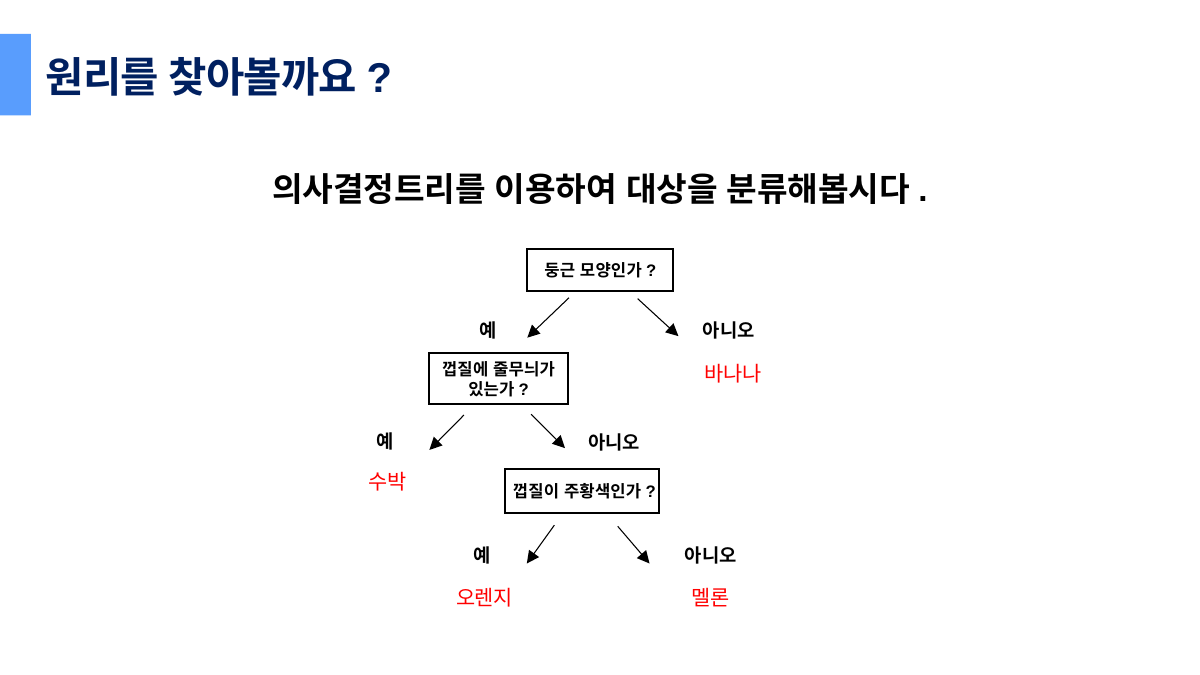

원리를 찾아볼까요?
의사결정트리를 이용하여 대상을 분류해봅시다.

둥근 모양인가?
예
아니오
껍질에 줄무늬가
있는가?

바나나
예
아니오
수박

껍질이 주황색인가?
예
아니오
오렌지
멜론